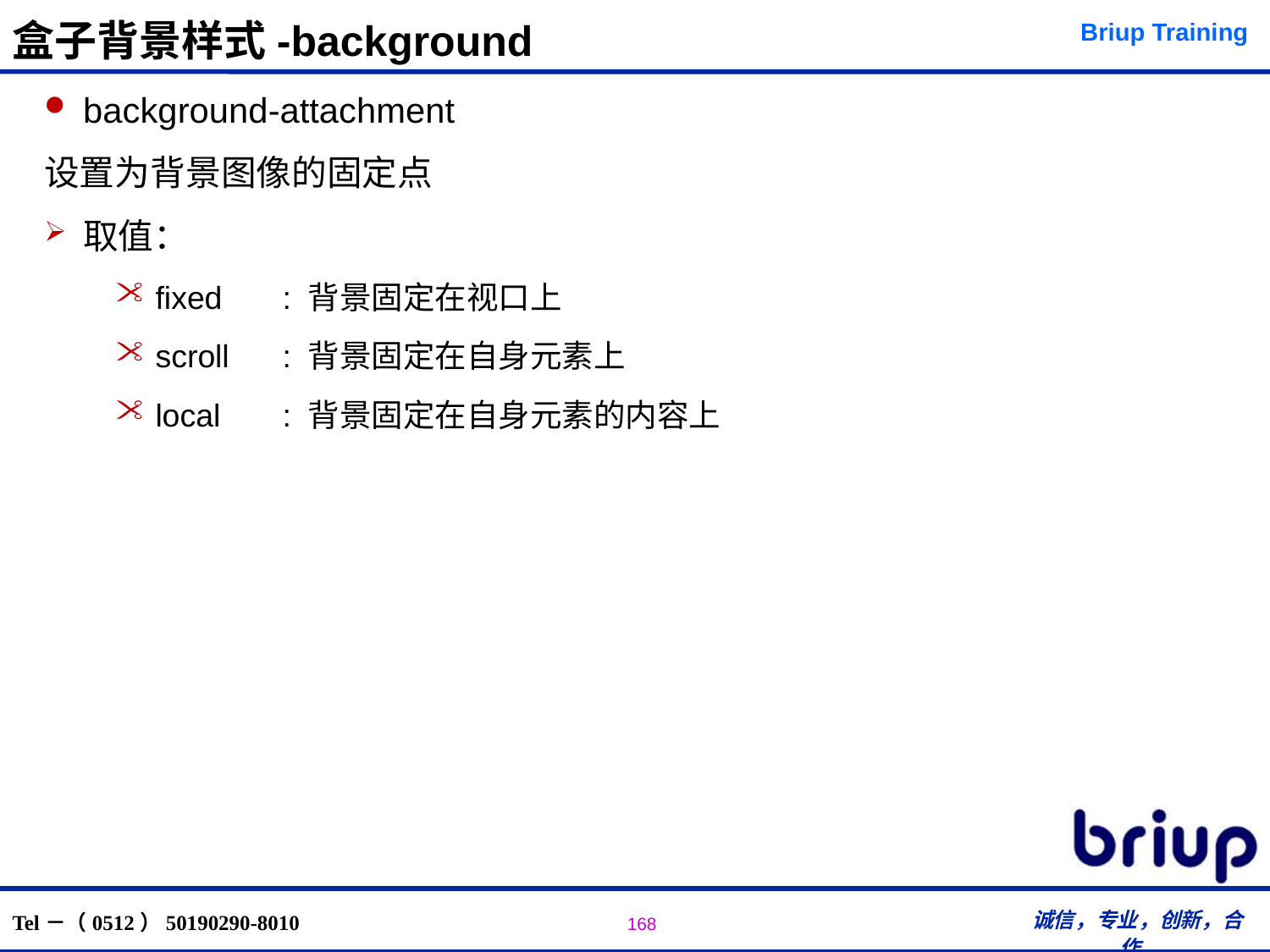

# 盒子背景样式-background
background-attachment
设置为背景图像的固定点
取值：
fixed 	: 背景固定在视口上
scroll 	: 背景固定在自身元素上
local 	: 背景固定在自身元素的内容上